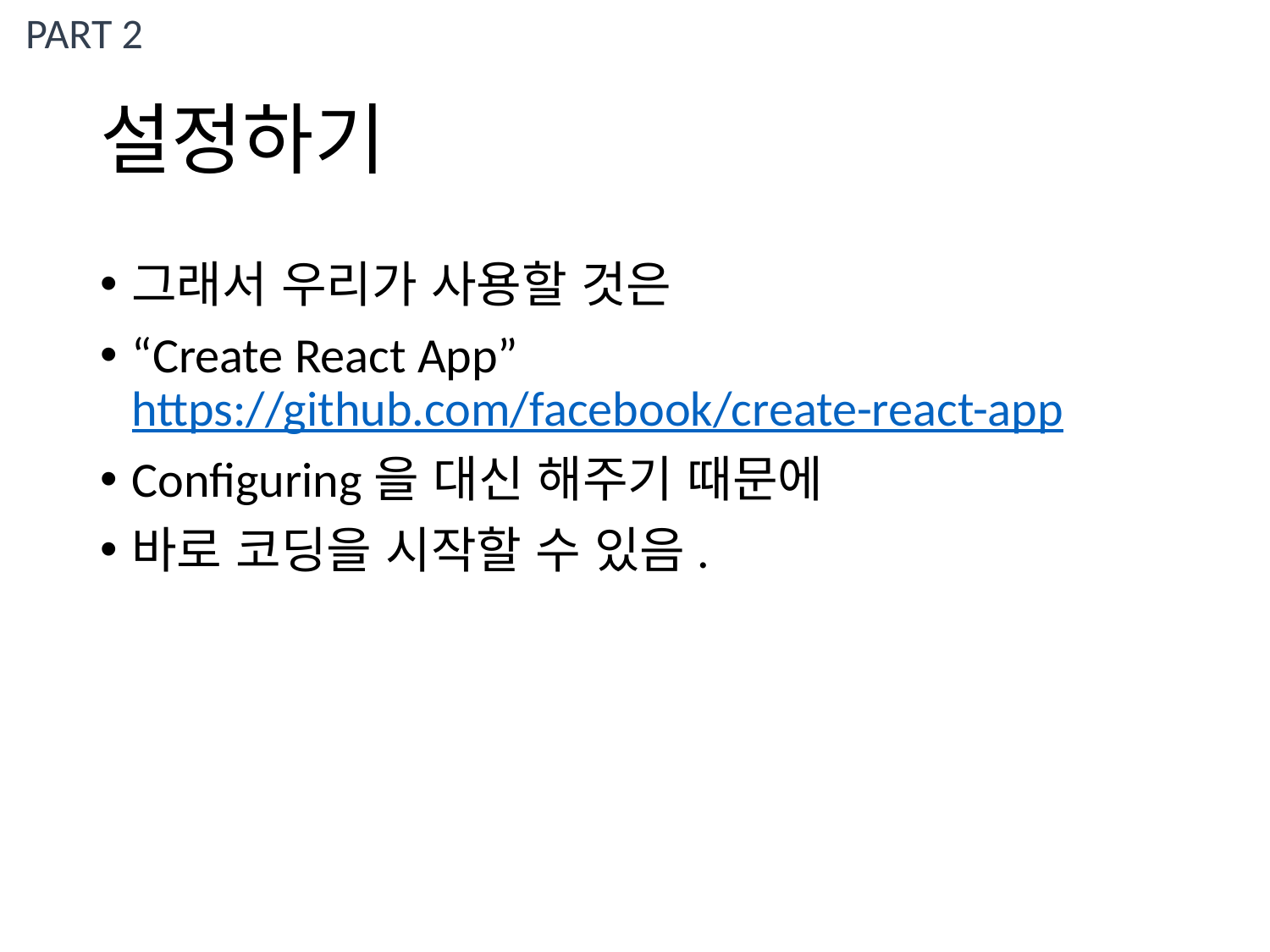

PART 2
# 설정하기
그래서 우리가 사용할 것은
“Create React App”  https://github.com/facebook/create-react-app
Configuring을 대신 해주기 때문에
바로 코딩을 시작할 수 있음.